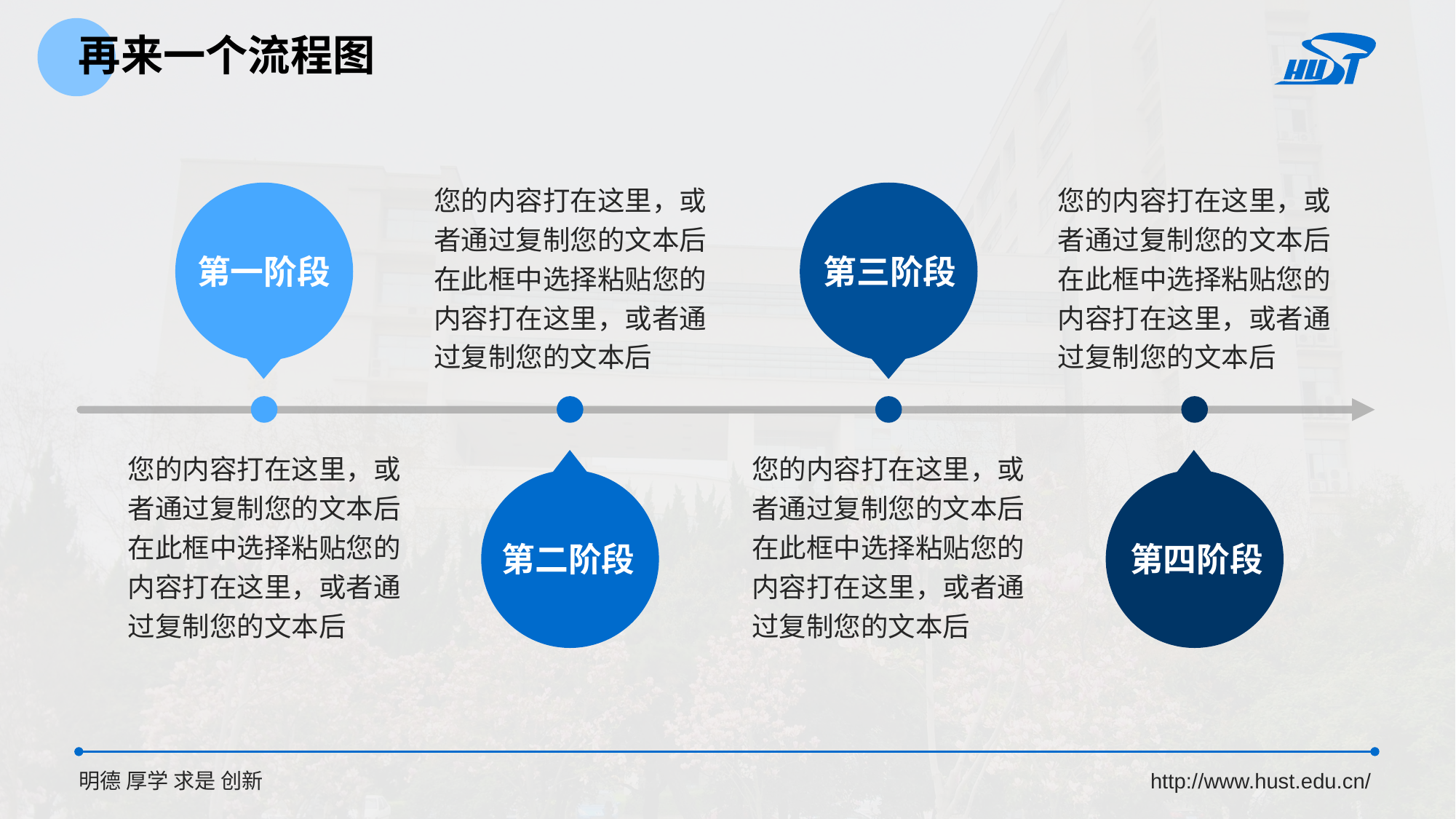

再来一个流程图
您的内容打在这里，或者通过复制您的文本后在此框中选择粘贴您的内容打在这里，或者通过复制您的文本后

第二阶段
您的内容打在这里，或者通过复制您的文本后在此框中选择粘贴您的内容打在这里，或者通过复制您的文本后

第四阶段

第一阶段

您的内容打在这里，或者通过复制您的文本后在此框中选择粘贴您的内容打在这里，或者通过复制您的文本后

第三阶段

您的内容打在这里，或者通过复制您的文本后在此框中选择粘贴您的内容打在这里，或者通过复制您的文本后